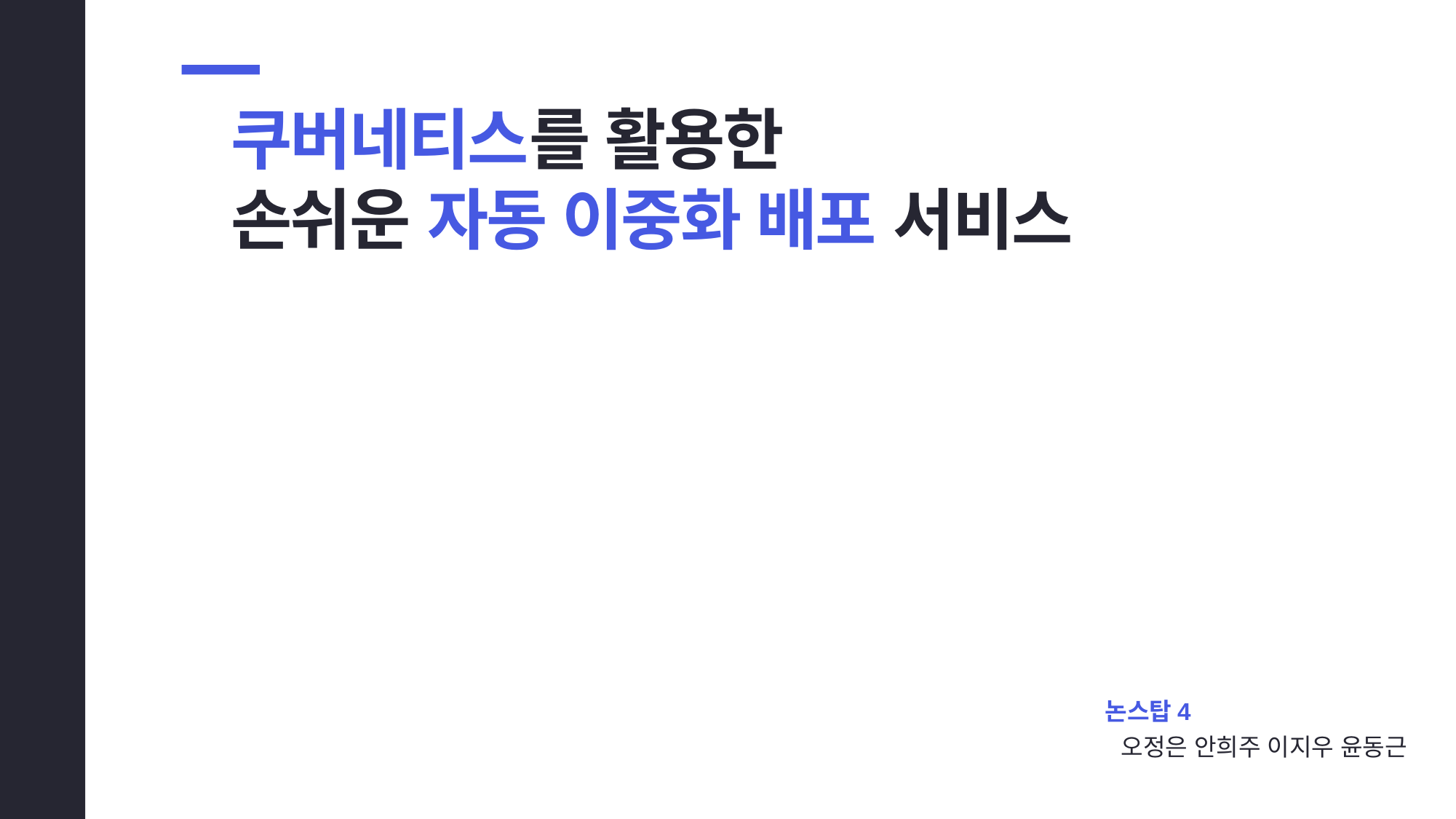

쿠버네티스를 활용한
손쉬운 자동 이중화 배포 서비스
논스탑4
오정은 안희주 이지우 윤동근